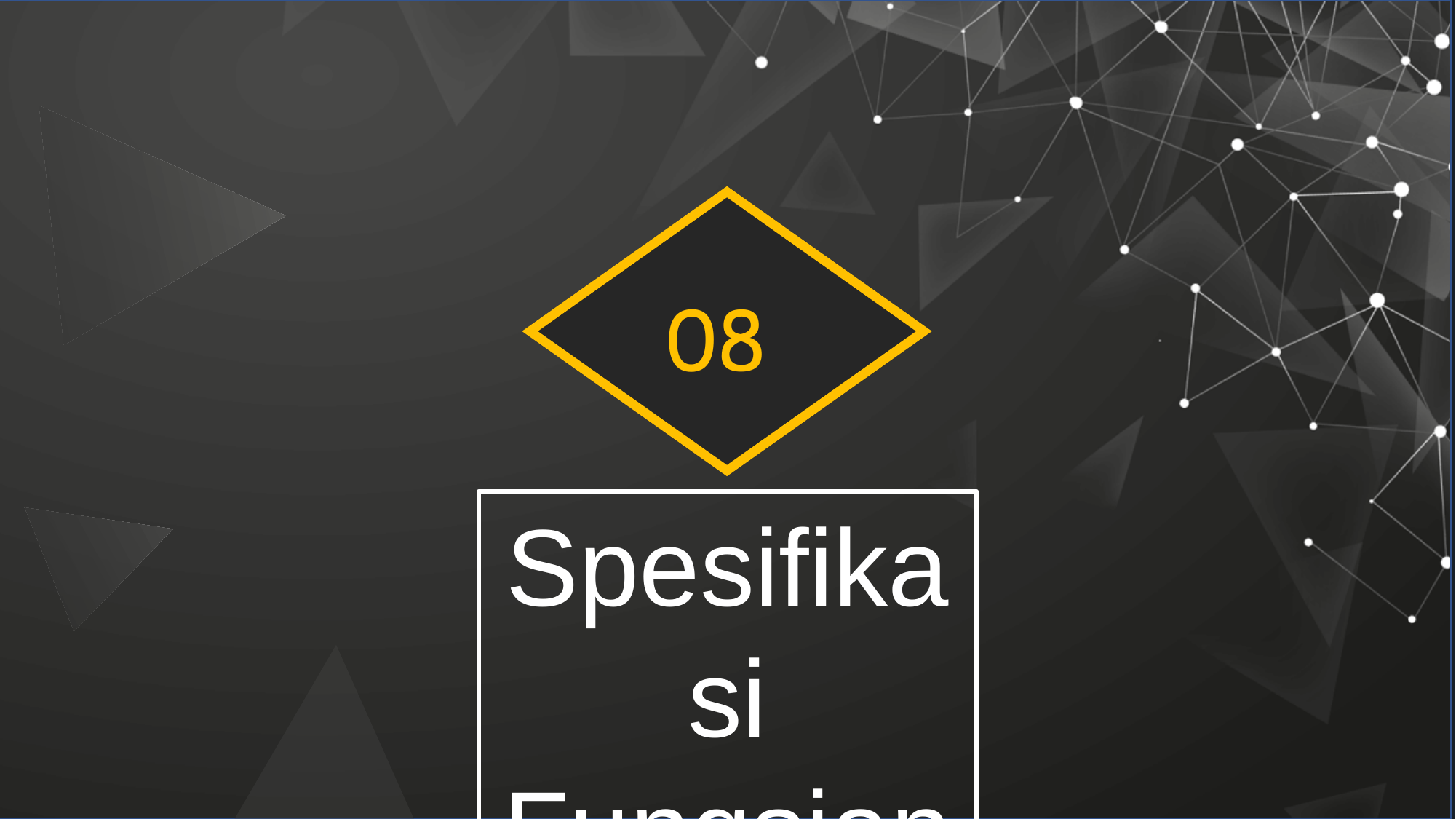

08
企业的理想
我们坚持以客户为中心，快速响应客户需求，持续为客户创造长期价值进而成就客户

Spesifikasi Fungsian

18